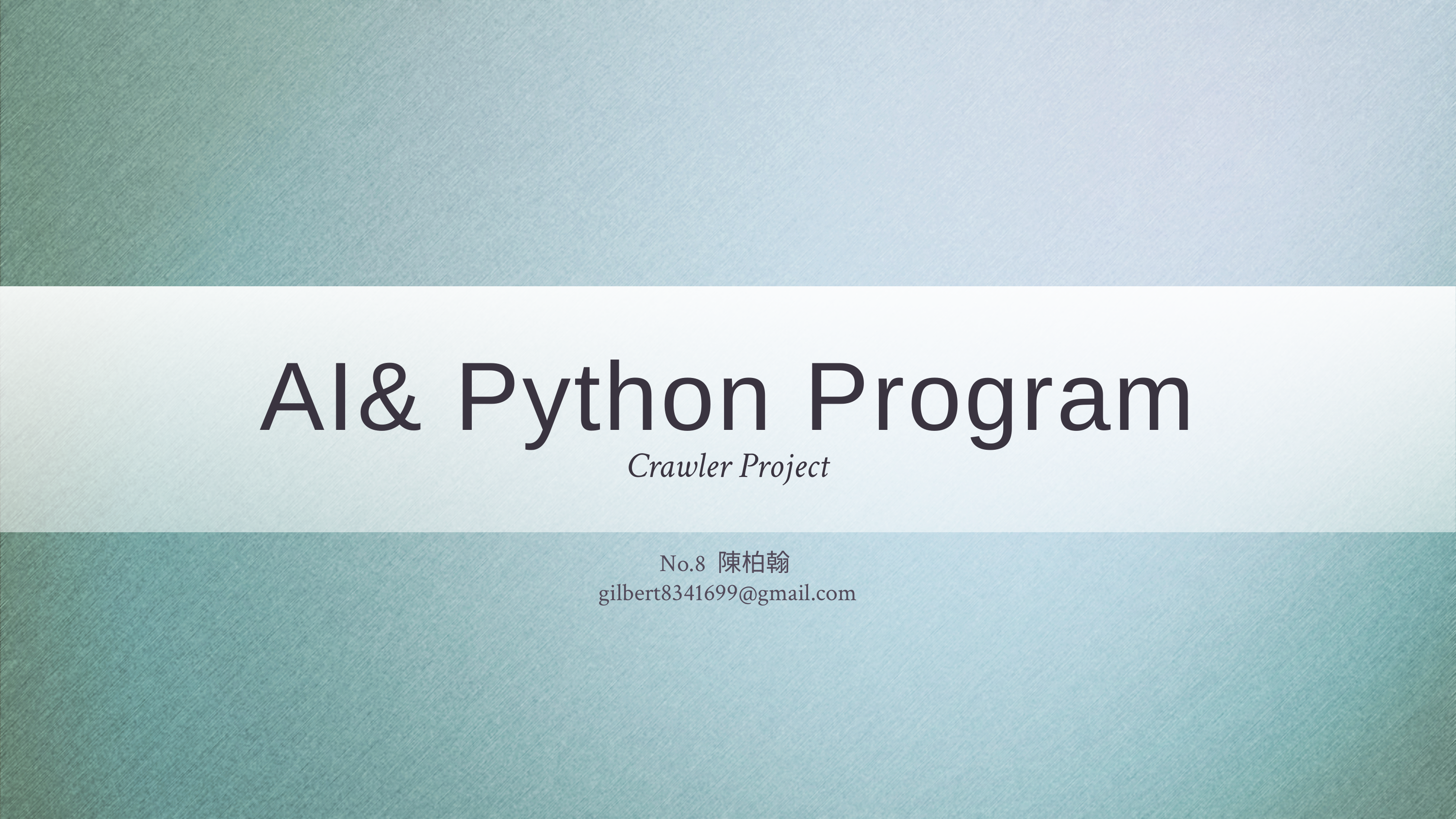

# AI& Python Program
Crawler Project
No.8 陳柏翰
gilbert8341699@gmail.com